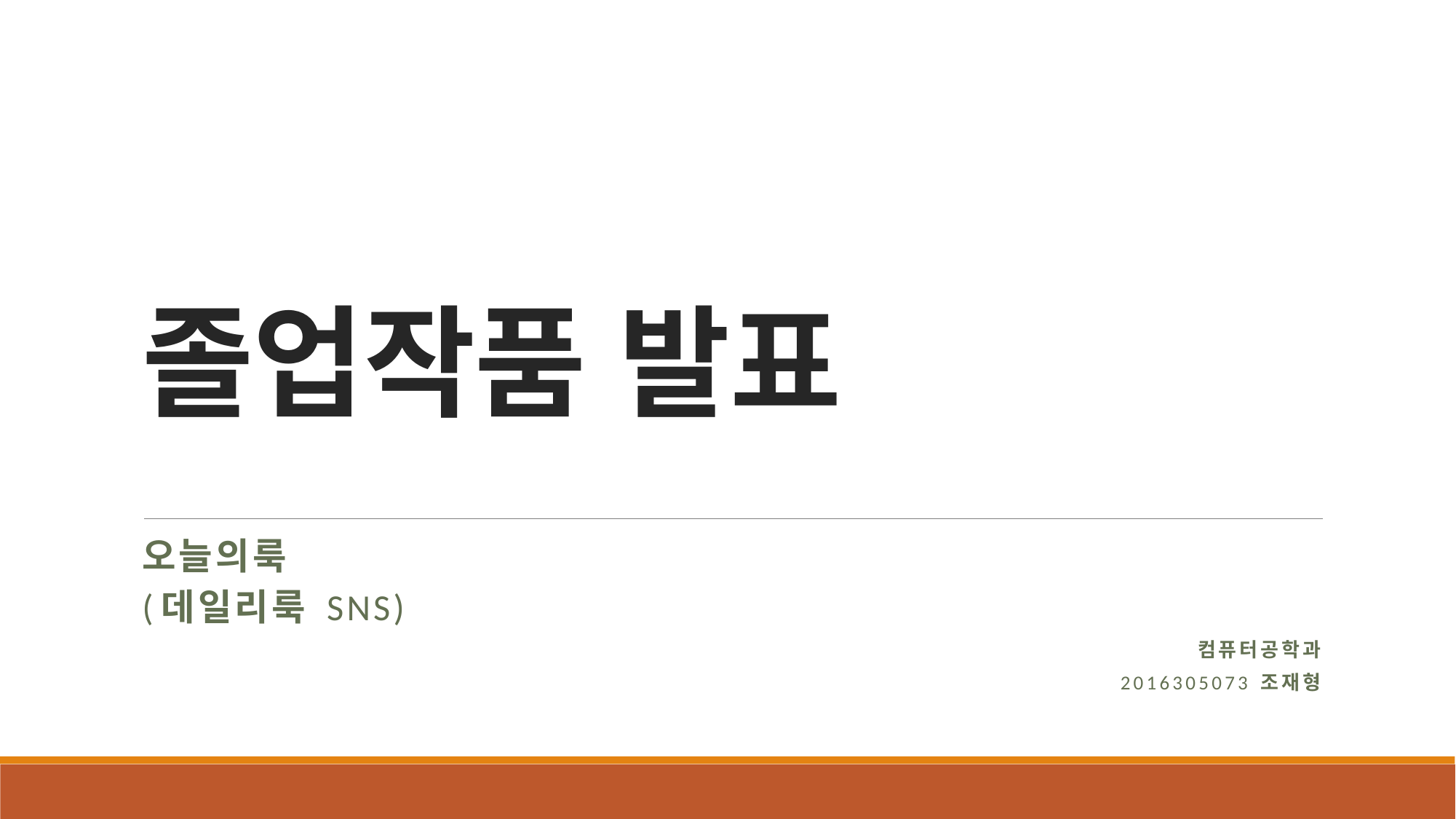

# 졸업작품 발표
오늘의룩
(데일리룩 SNS)
컴퓨터공학과
	2016305073 조재형